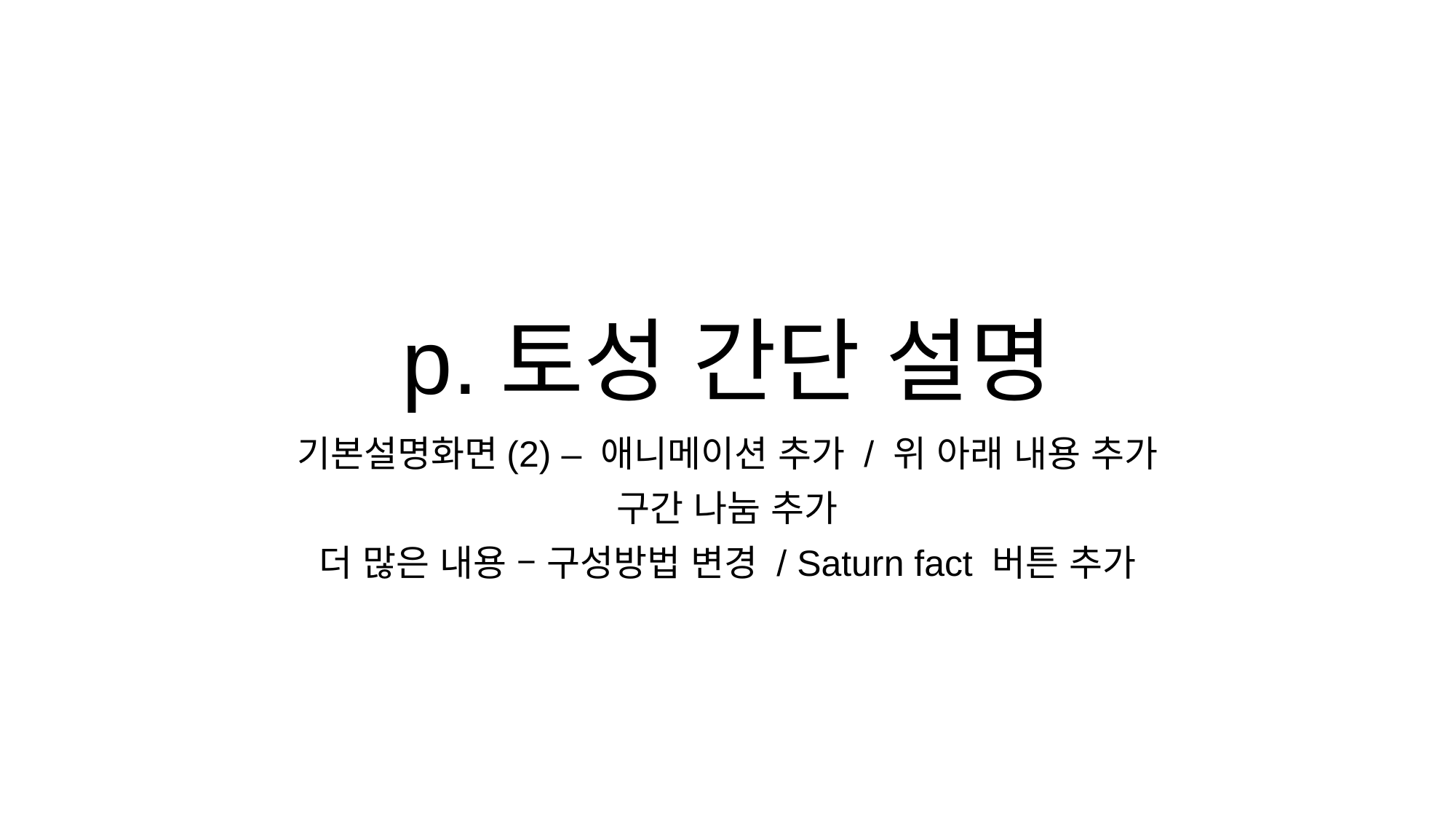

# p.토성 간단 설명
기본설명화면(2) – 애니메이션 추가 / 위 아래 내용 추가
구간 나눔 추가
더 많은 내용 – 구성방법 변경 / Saturn fact 버튼 추가